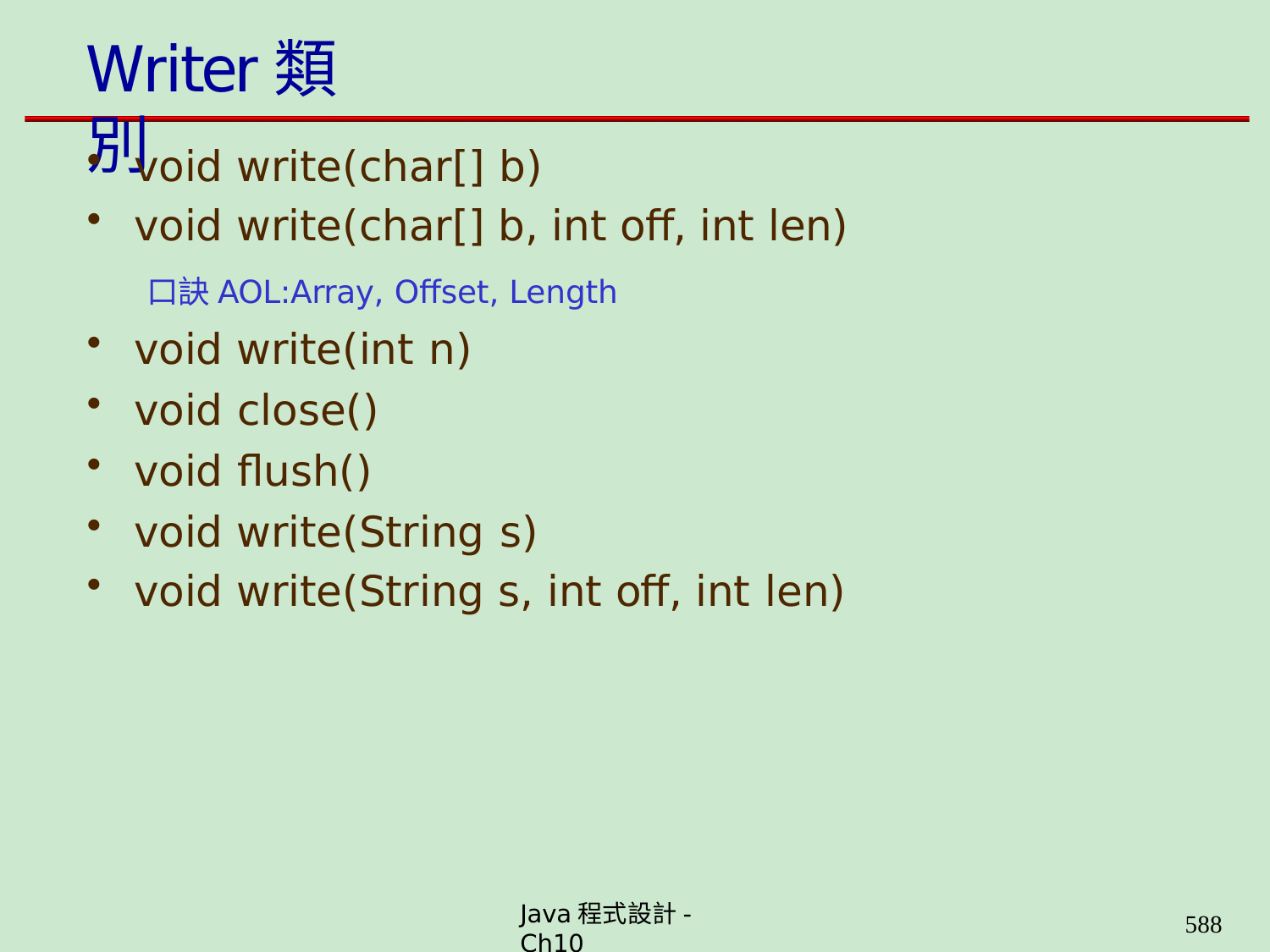

# Writer類別
void write(char[] b)
void write(char[] b, int off, int len)
口訣AOL:Array, Offset, Length
void write(int n)
void close()
void flush()
void write(String s)
void write(String s, int off, int len)
Java程式設計-Ch10
588